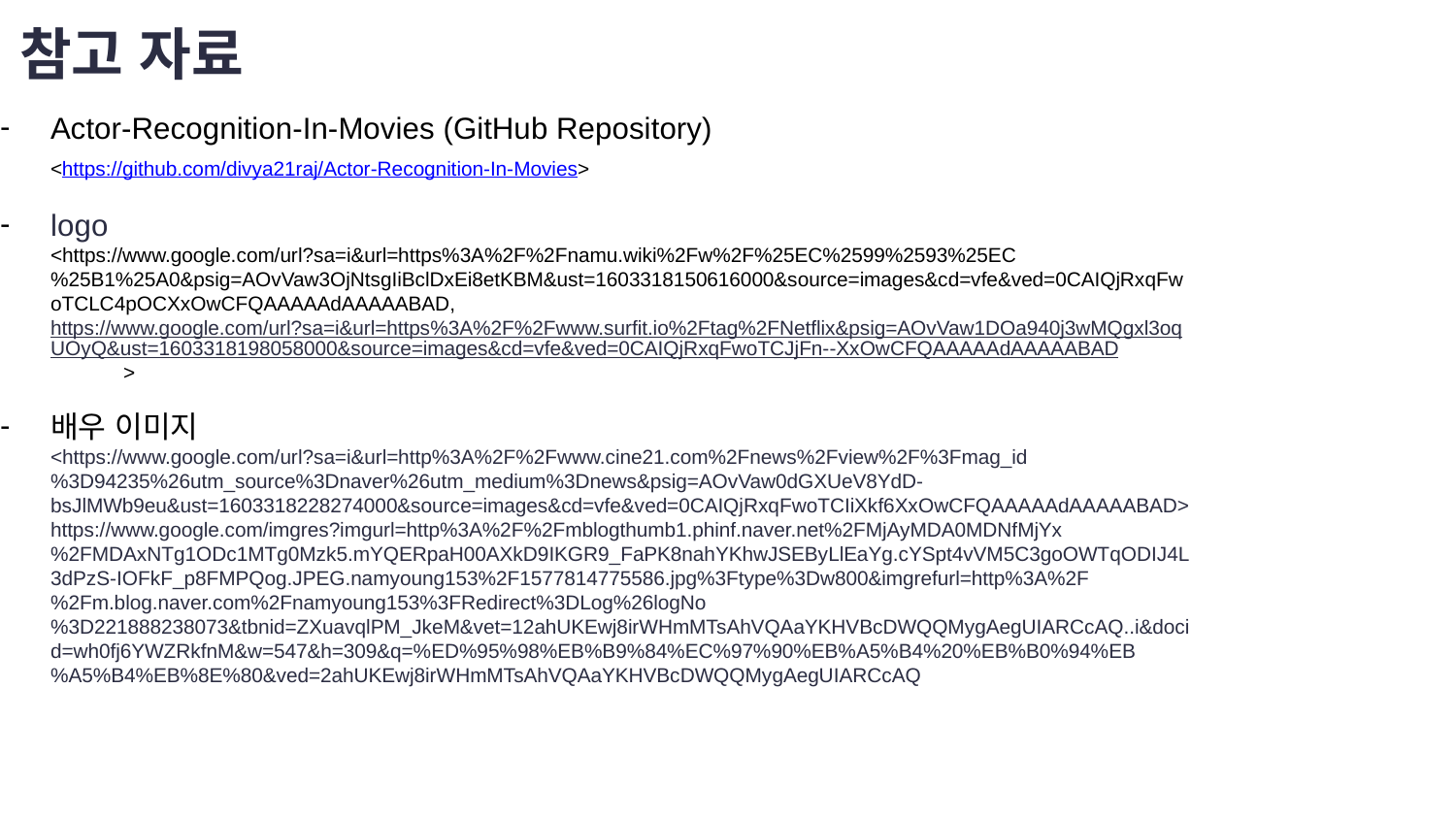

# 참고 자료
Actor-Recognition-In-Movies (GitHub Repository)
<https://github.com/divya21raj/Actor-Recognition-In-Movies>

logo
<https://www.google.com/url?sa=i&url=https%3A%2F%2Fnamu.wiki%2Fw%2F%25EC%2599%2593%25EC%25B1%25A0&psig=AOvVaw3OjNtsgIiBclDxEi8etKBM&ust=1603318150616000&source=images&cd=vfe&ved=0CAIQjRxqFwoTCLC4pOCXxOwCFQAAAAAdAAAAABAD, https://www.google.com/url?sa=i&url=https%3A%2F%2Fwww.surfit.io%2Ftag%2FNetflix&psig=AOvVaw1DOa940j3wMQgxl3oqUOyQ&ust=1603318198058000&source=images&cd=vfe&ved=0CAIQjRxqFwoTCJjFn--XxOwCFQAAAAAdAAAAABAD
>

배우 이미지
<https://www.google.com/url?sa=i&url=http%3A%2F%2Fwww.cine21.com%2Fnews%2Fview%2F%3Fmag_id%3D94235%26utm_source%3Dnaver%26utm_medium%3Dnews&psig=AOvVaw0dGXUeV8YdD-bsJlMWb9eu&ust=1603318228274000&source=images&cd=vfe&ved=0CAIQjRxqFwoTCIiXkf6XxOwCFQAAAAAdAAAAABAD>
https://www.google.com/imgres?imgurl=http%3A%2F%2Fmblogthumb1.phinf.naver.net%2FMjAyMDA0MDNfMjYx%2FMDAxNTg1ODc1MTg0Mzk5.mYQERpaH00AXkD9IKGR9_FaPK8nahYKhwJSEByLlEaYg.cYSpt4vVM5C3goOWTqODIJ4L3dPzS-IOFkF_p8FMPQog.JPEG.namyoung153%2F1577814775586.jpg%3Ftype%3Dw800&imgrefurl=http%3A%2F%2Fm.blog.naver.com%2Fnamyoung153%3FRedirect%3DLog%26logNo%3D221888238073&tbnid=ZXuavqlPM_JkeM&vet=12ahUKEwj8irWHmMTsAhVQAaYKHVBcDWQQMygAegUIARCcAQ..i&docid=wh0fj6YWZRkfnM&w=547&h=309&q=%ED%95%98%EB%B9%84%EC%97%90%EB%A5%B4%20%EB%B0%94%EB%A5%B4%EB%8E%80&ved=2ahUKEwj8irWHmMTsAhVQAaYKHVBcDWQQMygAegUIARCcAQ